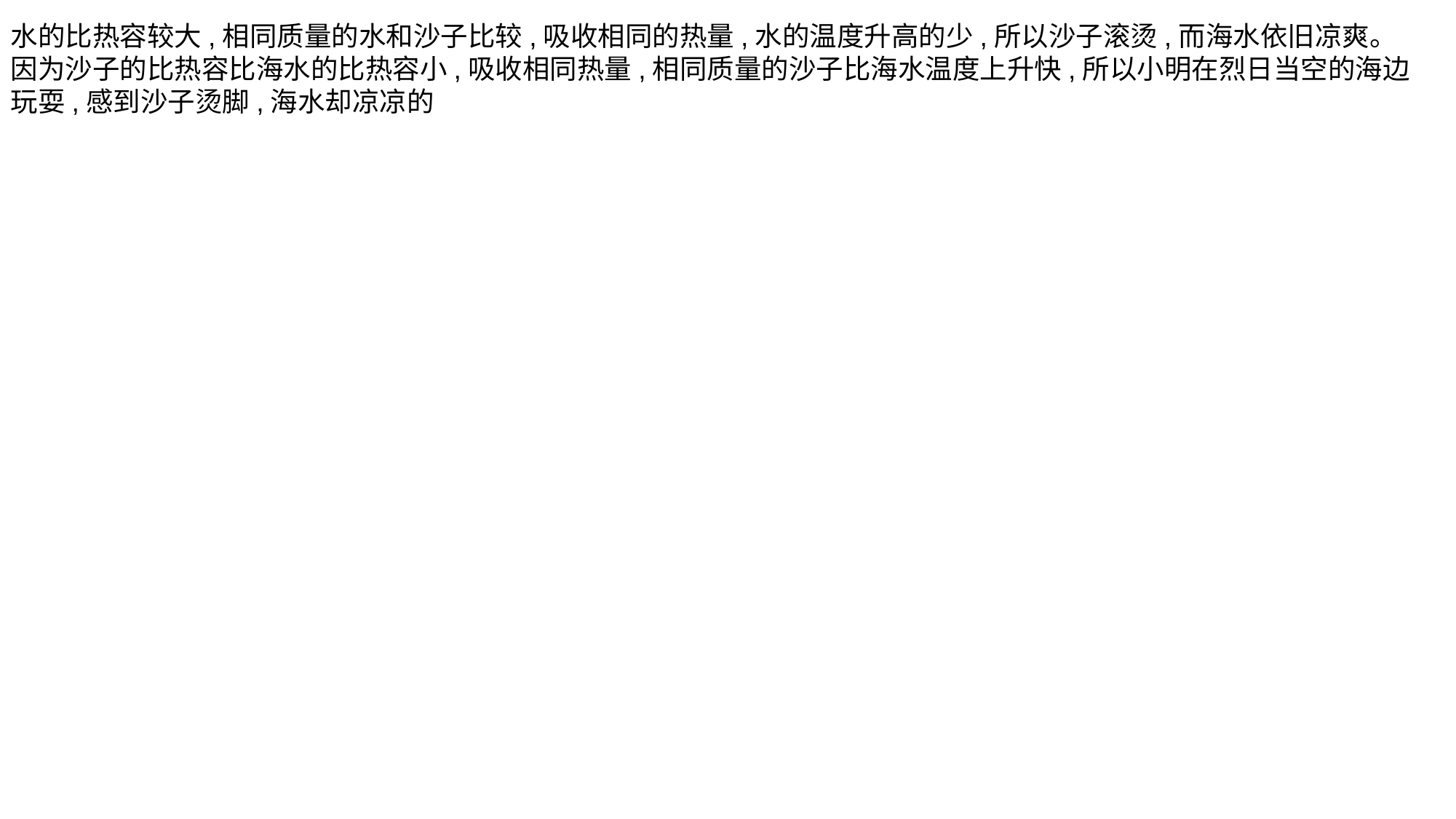

水的比热容较大,相同质量的水和沙子比较,吸收相同的热量,水的温度升高的少,所以沙子滚烫,而海水依旧凉爽。 因为沙子的比热容比海水的比热容小,吸收相同热量,相同质量的沙子比海水温度上升快,所以小明在烈日当空的海边玩耍,感到沙子烫脚,海水却凉凉的